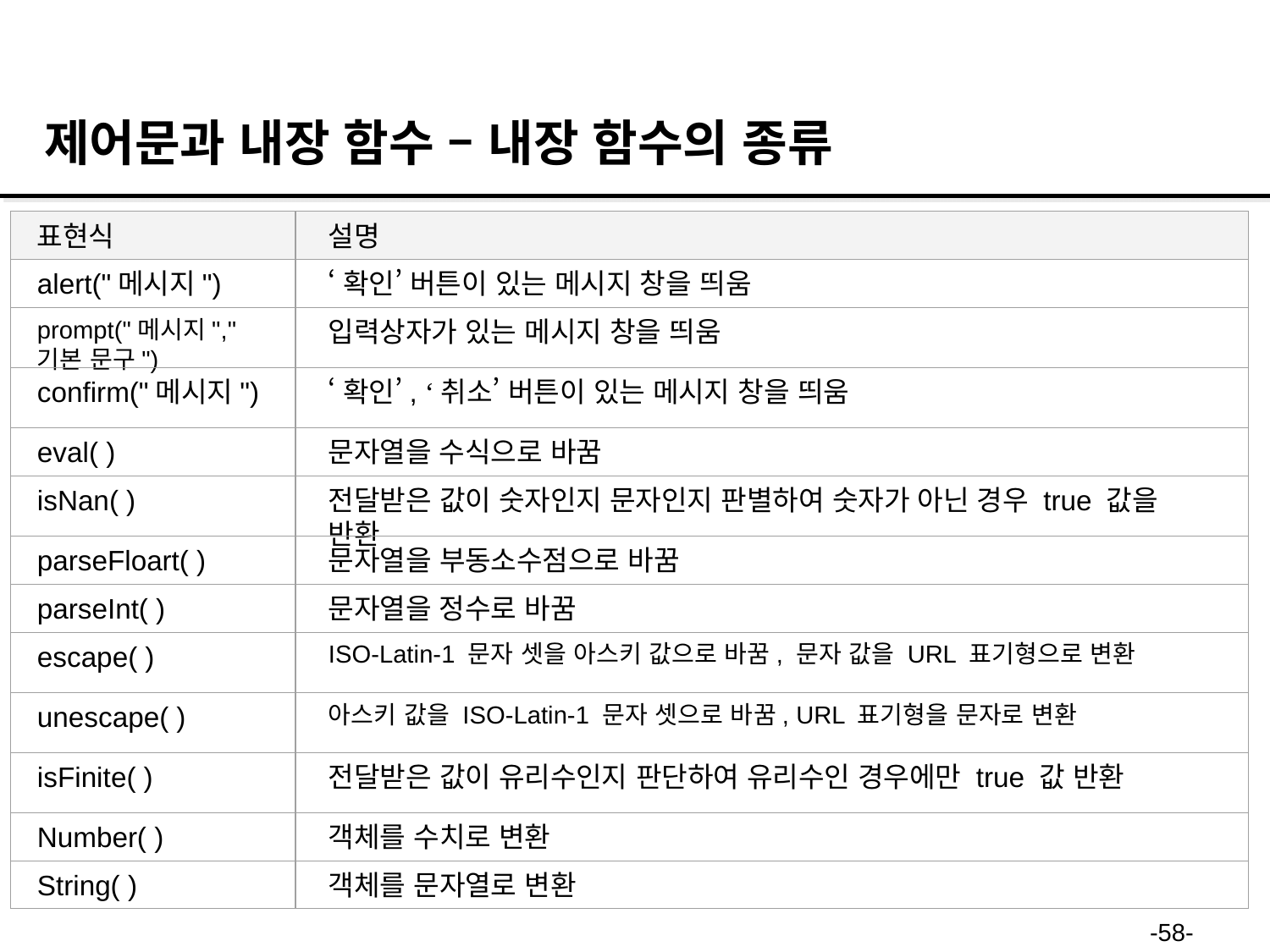

제어문과 내장 함수 – 내장 함수의 종류

표현식

설명

alert("메시지")

‘확인’ 버튼이 있는 메시지 창을 띄움

prompt("메시지","기본 문구")

입력상자가 있는 메시지 창을 띄움

confirm("메시지")

‘확인’, ‘취소’ 버튼이 있는 메시지 창을 띄움

eval( )

문자열을 수식으로 바꿈

isNan( )

전달받은 값이 숫자인지 문자인지 판별하여 숫자가 아닌 경우 true 값을 반환

parseFloart( )

문자열을 부동소수점으로 바꿈

parseInt( )

문자열을 정수로 바꿈

escape( )

ISO-Latin-1 문자 셋을 아스키 값으로 바꿈, 문자 값을 URL 표기형으로 변환

unescape( )

아스키 값을 ISO-Latin-1 문자 셋으로 바꿈, URL 표기형을 문자로 변환

isFinite( )

전달받은 값이 유리수인지 판단하여 유리수인 경우에만 true 값 반환

Number( )

객체를 수치로 변환

String( )

객체를 문자열로 변환

-58-